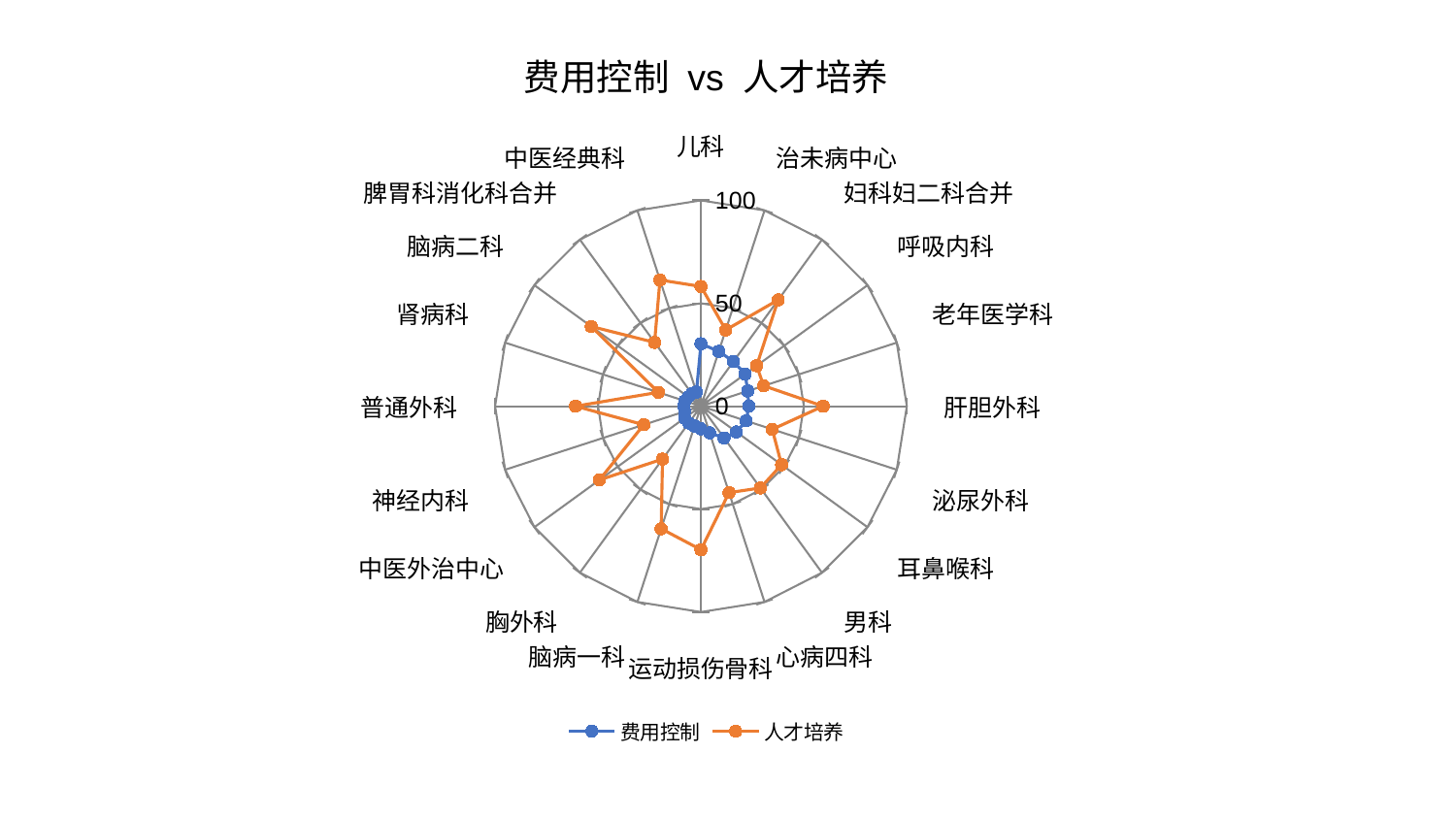

### Chart: 费用控制 vs 人才培养

| Category | 费用控制 | 人才培养 |
|---|---|---|
| 儿科 | 30.3543170759894 | 58.17298320029061 |
| 治未病中心 | 28.000756165466274 | 38.95730614381619 |
| 妇科妇二科合并 | 26.888383745007868 | 63.860196689818615 |
| 呼吸内科 | 26.537075529974324 | 33.467244858649536 |
| 老年医学科 | 23.89102295874879 | 32.04986403123525 |
| 肝胆外科 | 23.29896722562256 | 59.35058825628872 |
| 泌尿外科 | 23.093306108769408 | 36.435073099866166 |
| 耳鼻喉科 | 21.319550603347476 | 48.44075149987635 |
| 男科 | 19.09310957143805 | 49.111799833713626 |
| 心病四科 | 13.63963853756517 | 44.18388266297611 |
| 运动损伤骨科 | 10.99379344332718 | 69.75122554811952 |
| 脑病一科 | 10.122803096364105 | 62.58991034184563 |
| 胸外科 | 10.095965835198212 | 31.773967671966755 |
| 中医外治中心 | 9.786577052004692 | 60.96463526596043 |
| 神经内科 | 8.299896172247193 | 29.23068378370061 |
| 普通外科 | 8.290587531230042 | 60.93069875161073 |
| 肾病科 | 8.23864747717662 | 21.769986126311792 |
| 脑病二科 | 7.71459941612163 | 65.91367109105393 |
| 脾胃科消化科合并 | 7.554010461475136 | 38.31743350402926 |
| 中医经典科 | 7.196776788661434 | 64.46152830264931 |
71